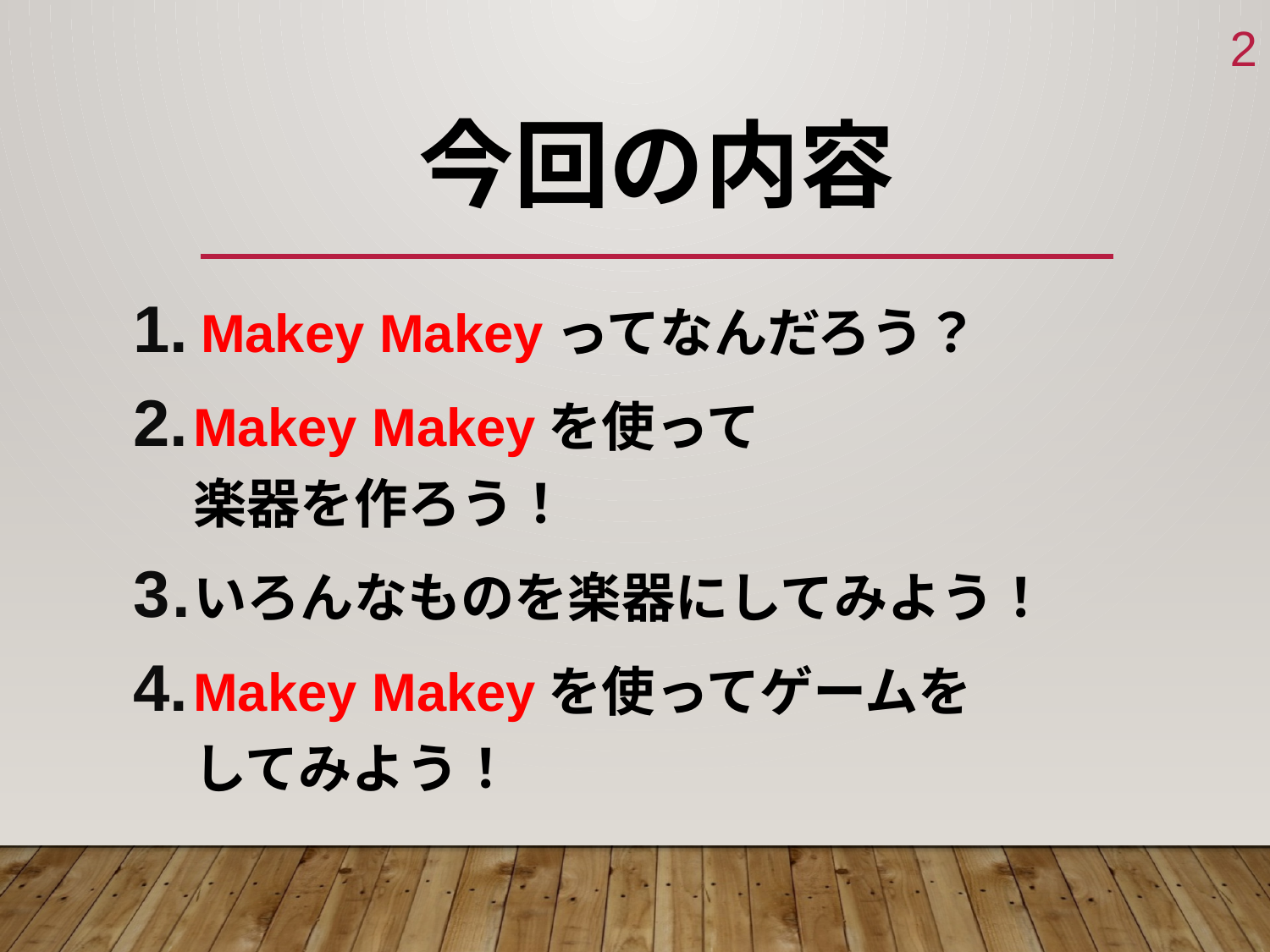

2
# 今回の内容
Makey Makeyってなんだろう？
Makey Makeyを使って
楽器を作ろう！
いろんなものを楽器にしてみよう！
Makey Makeyを使ってゲームを
してみよう！